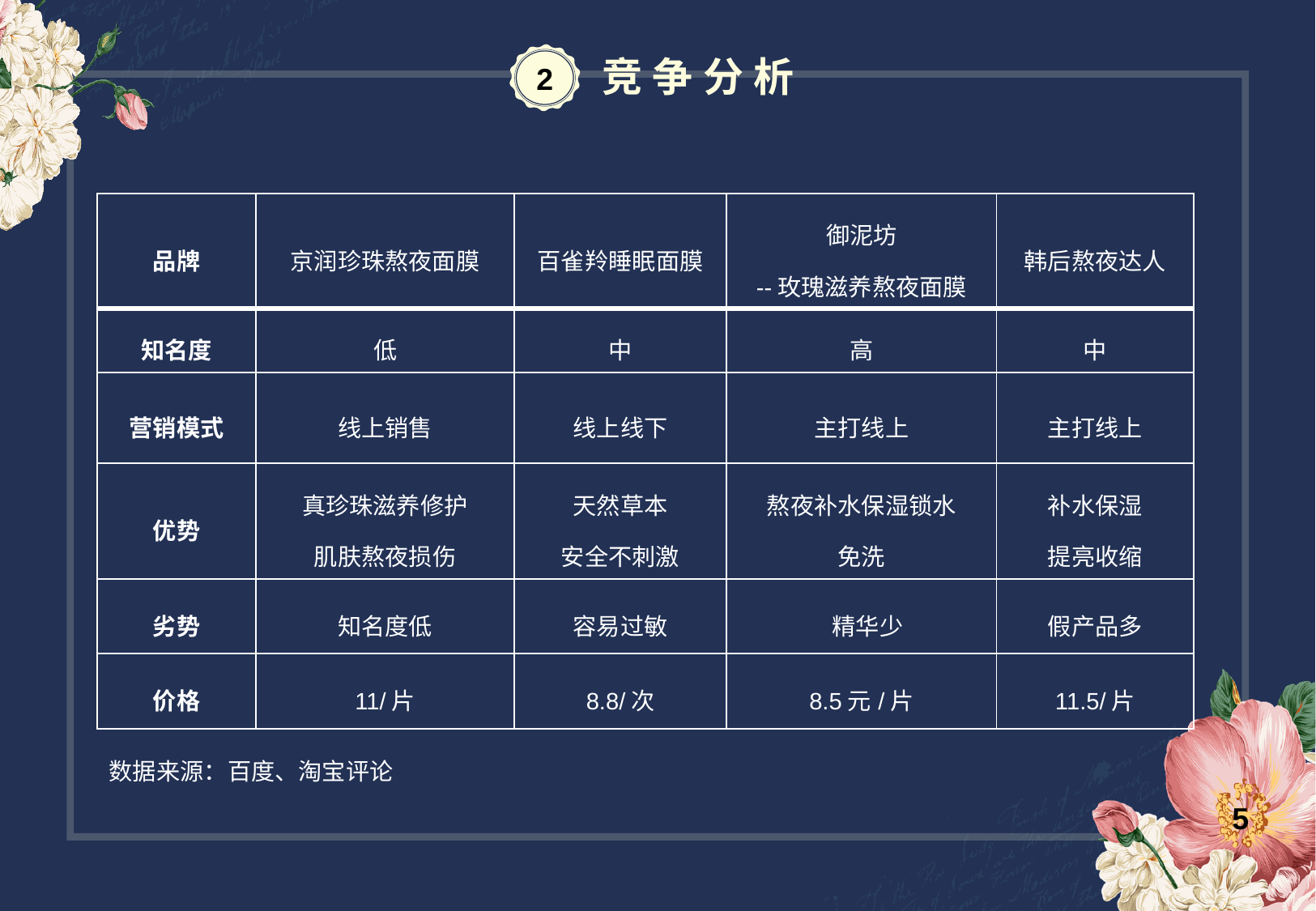

2

竞争分析
| 品牌 | 京润珍珠熬夜面膜 | 百雀羚睡眠面膜 | 御泥坊 --玫瑰滋养熬夜面膜 | 韩后熬夜达人 |
| --- | --- | --- | --- | --- |
| 知名度 | 低 | 中 | 高 | 中 |
| 营销模式 | 线上销售 | 线上线下 | 主打线上 | 主打线上 |
| 优势 | 真珍珠滋养修护 肌肤熬夜损伤 | 天然草本 安全不刺激 | 熬夜补水保湿锁水 免洗 | 补水保湿 提亮收缩 |
| 劣势 | 知名度低 | 容易过敏 | 精华少 | 假产品多 |
| 价格 | 11/片 | 8.8/次 | 8.5元/片 | 11.5/片 |
——米兰 昆德拉《生活在别处》
数据来源：百度、淘宝评论
5